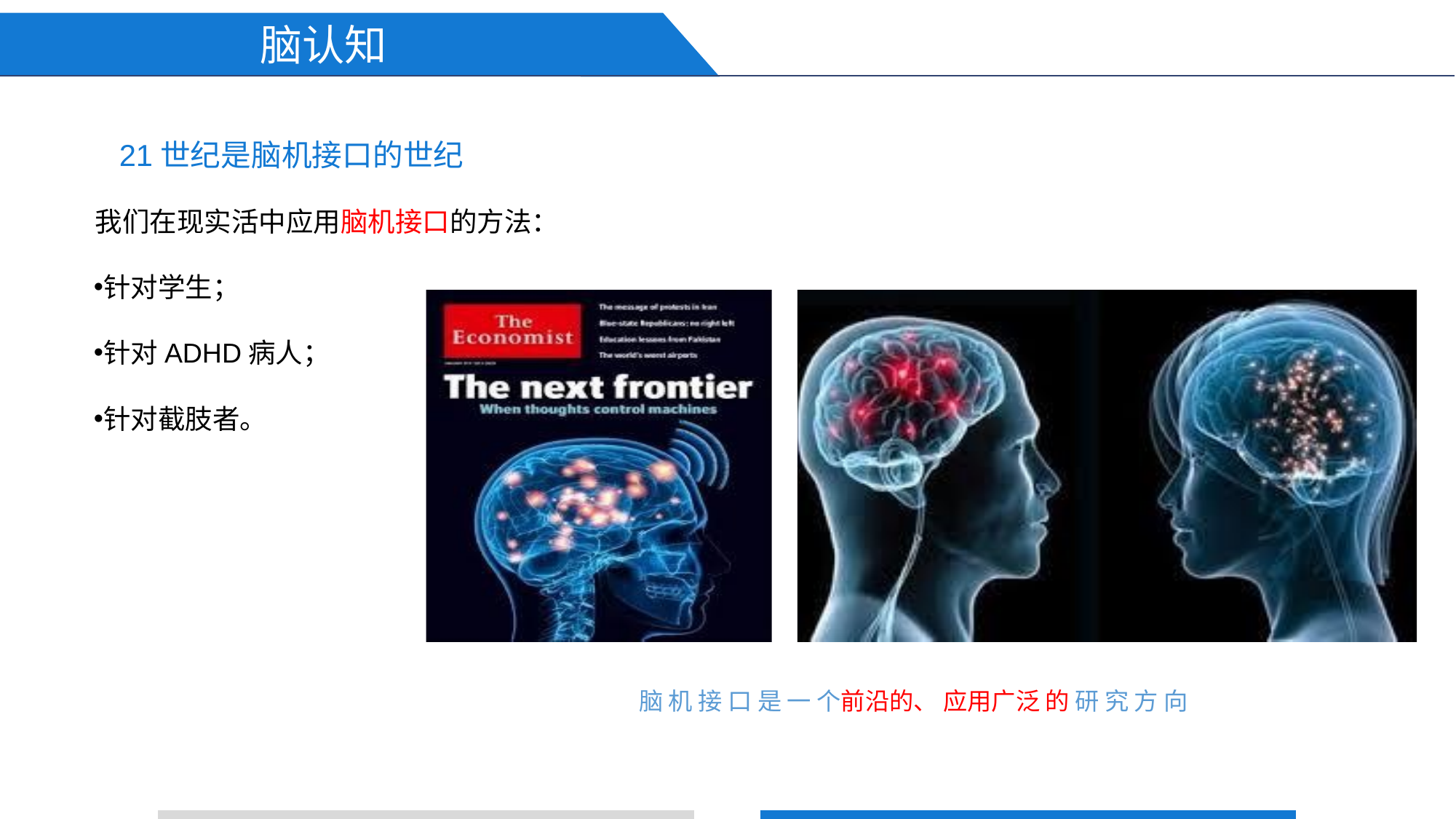

脑认知
# 21世纪是脑机接口的世纪
我们在现实活中应用脑机接口的方法：

针对学生；

针对ADHD病人；

针对截肢者。

脑 机 接 口 是 一 个前沿的、 应用广泛 的 研 究 方 向